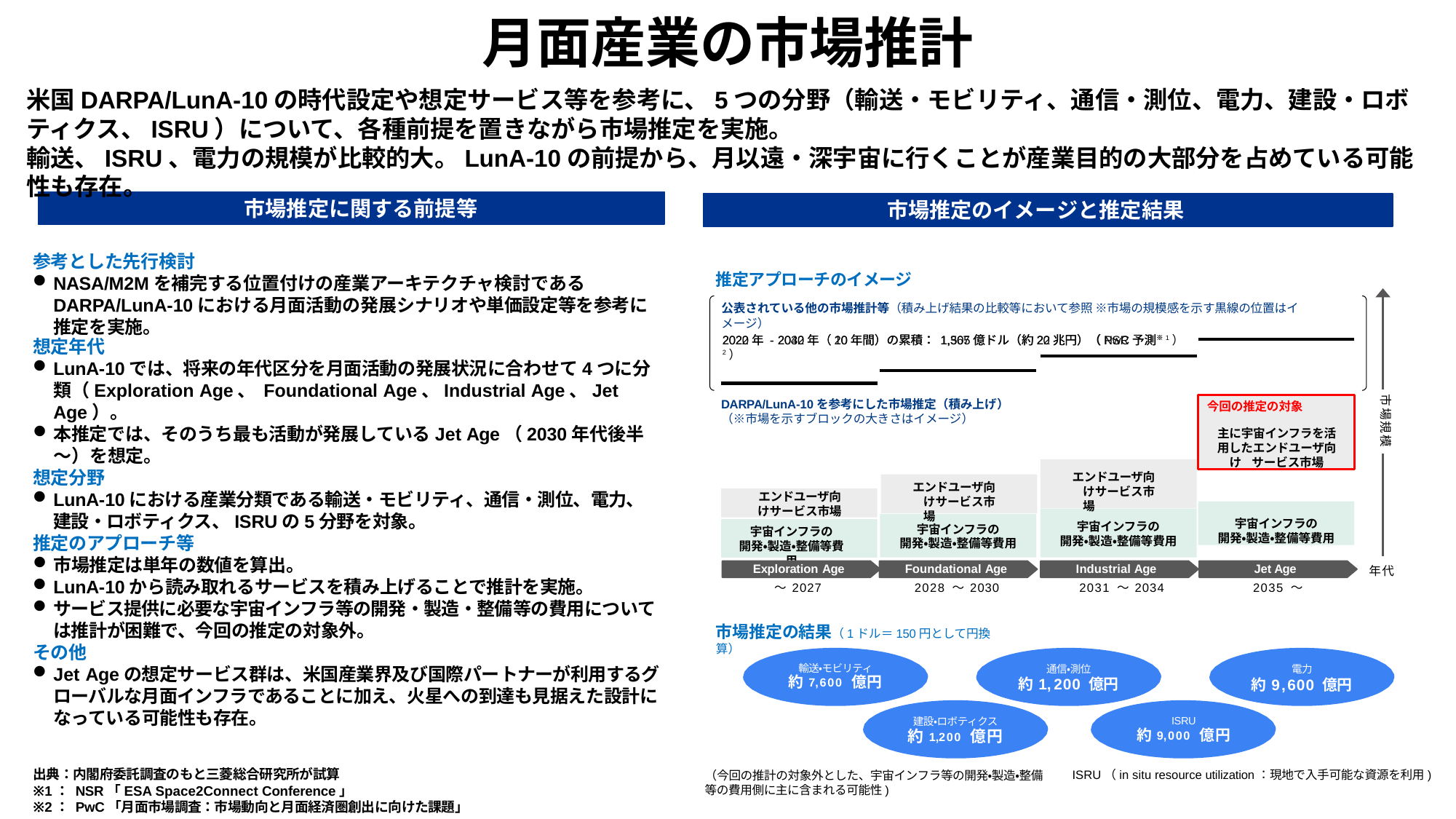

月面産業の市場推計
米国DARPA/LunA-10の時代設定や想定サービス等を参考に、5つの分野（輸送・モビリティ、通信・測位、電力、建設・ロボティクス、ISRU）について、各種前提を置きながら市場推定を実施。
輸送、ISRU、電力の規模が比較的大。LunA-10の前提から、月以遠・深宇宙に行くことが産業目的の大部分を占めている可能性も存在。

市場推定に関する前提等
市場推定のイメージと推定結果
参考とした先行検討
NASA/M2Mを補完する位置付けの産業アーキテクチャ検討であるDARPA/LunA-10における月面活動の発展シナリオや単価設定等を参考に推定を実施。
想定年代
LunA-10では、将来の年代区分を月面活動の発展状況に合わせて4つに分類（Exploration Age、 Foundational Age、Industrial Age、Jet Age）。
本推定では、そのうち最も活動が発展しているJet Age（2030年代後半～）を想定。
想定分野
LunA-10における産業分類である輸送・モビリティ、通信・測位、電力、建設・ロボティクス、ISRUの5分野を対象。
推定のアプローチ等
市場推定は単年の数値を算出。
LunA-10から読み取れるサービスを積み上げることで推計を実施。
サービス提供に必要な宇宙インフラ等の開発・製造・整備等の費用については推計が困難で、今回の推定の対象外。
その他
Jet Ageの想定サービス群は、米国産業界及び国際パートナーが利用するグローバルな月面インフラであることに加え、火星への到達も見据えた設計になっている可能性も存在。

出典：内閣府委託調査のもと三菱総合研究所が試算
※1： NSR「ESA Space2Connect Conference」
※2： PwC「月面市場調査：市場動向と月面経済圏創出に向けた課題」
推定アプローチのイメージ
公表されている他の市場推計等（積み上げ結果の比較等において参照 ※市場の規模感を示す黒線の位置はイメージ）
2022年 - 2032年（10年間）の累積： 1,367億ドル（約20兆円）（NSR予測※1）

2020年 - 2040年（20年間）の累積： 1,505億ドル（約22兆円）（PwC予測※2）

市場規模
今回の推定の対象
主に宇宙インフラを活用したエンドユーザ向け サービス市場
DARPA/LunA-10を参考にした市場推定（積み上げ）
（※市場を示すブロックの大きさはイメージ）

エンドユーザ向けサービス市場

エンドユーザ向けサービス市場
エンドユーザ向けサービス市場
宇宙インフラの
開発・製造・整備等費用

宇宙インフラの
開発・製造・整備等費用

宇宙インフラの
開発・製造・整備等費用
宇宙インフラの
開発・製造・整備等費用
Exploration Age
～ 2027
Foundational Age
2028 ～ 2030
Industrial Age
2031 ～ 2034
Jet Age
2035 ～

年代
市場推定の結果（1ドル＝150円として円換算）

輸送・モビリティ
約7, 600 億円
通信・測位
約1, 200 億円
電力
約9 , 600 億円

建設・ロボティクス
約1 , 200 億円
ISRU
約9, 000 億円
ISRU（in situ resource utilization：現地で入手可能な資源を利用)
（今回の推計の対象外とした、宇宙インフラ等の開発・製造・整備等の費用側に主に含まれる可能性)